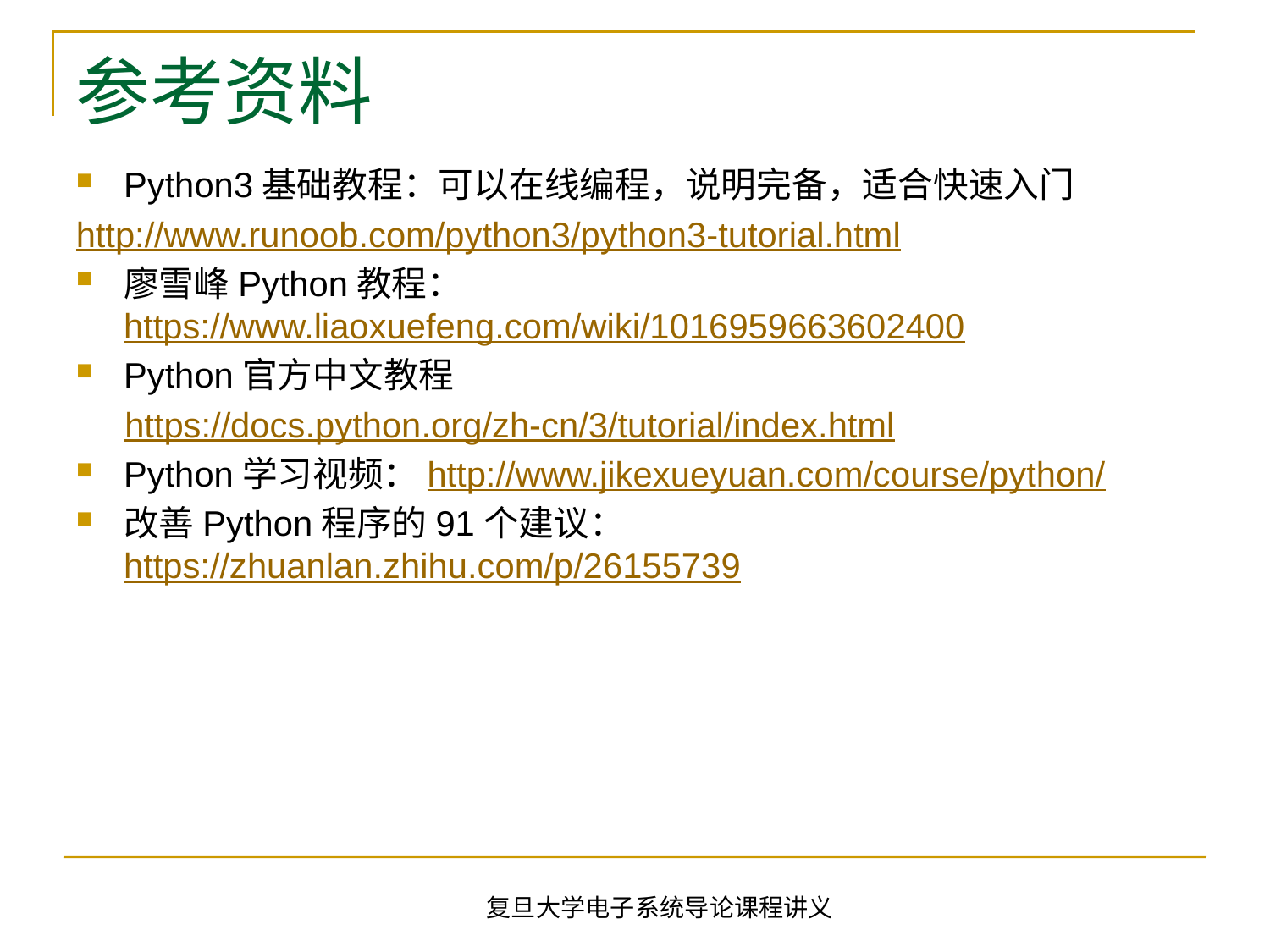

# 参考资料
Python3基础教程：可以在线编程，说明完备，适合快速入门
http://www.runoob.com/python3/python3-tutorial.html
廖雪峰Python教程：https://www.liaoxuefeng.com/wiki/1016959663602400
Python官方中文教程
     https://docs.python.org/zh-cn/3/tutorial/index.html
Python学习视频：http://www.jikexueyuan.com/course/python/
改善Python程序的91个建议：https://zhuanlan.zhihu.com/p/26155739